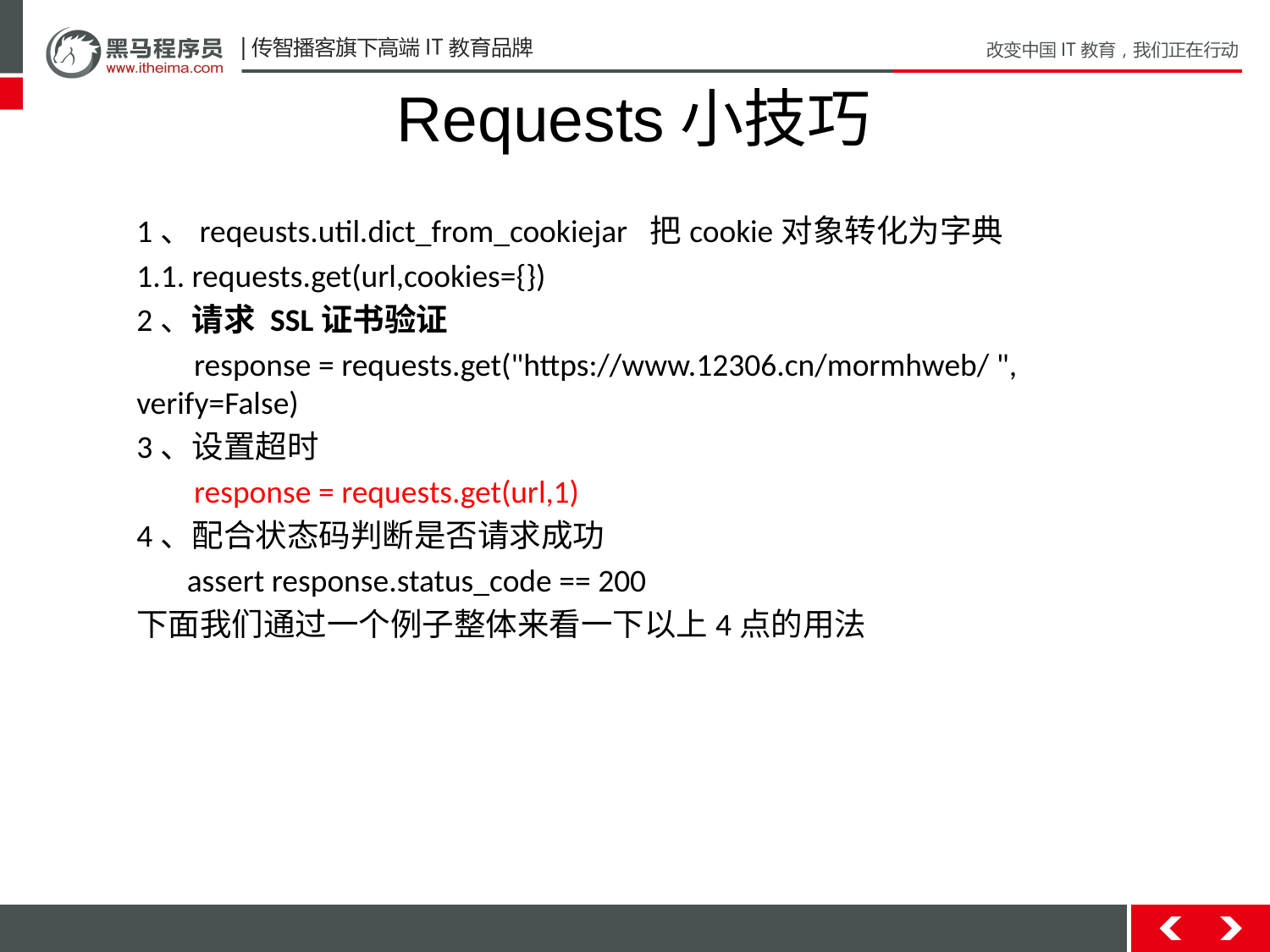

# Requests小技巧
1、reqeusts.util.dict_from_cookiejar  把cookie对象转化为字典
1.1. requests.get(url,cookies={})
2、请求 SSL证书验证
        response = requests.get("https://www.12306.cn/mormhweb/ ", verify=False)
3、设置超时
        response = requests.get(url,1)
4、配合状态码判断是否请求成功
       assert response.status_code == 200
下面我们通过一个例子整体来看一下以上4点的用法